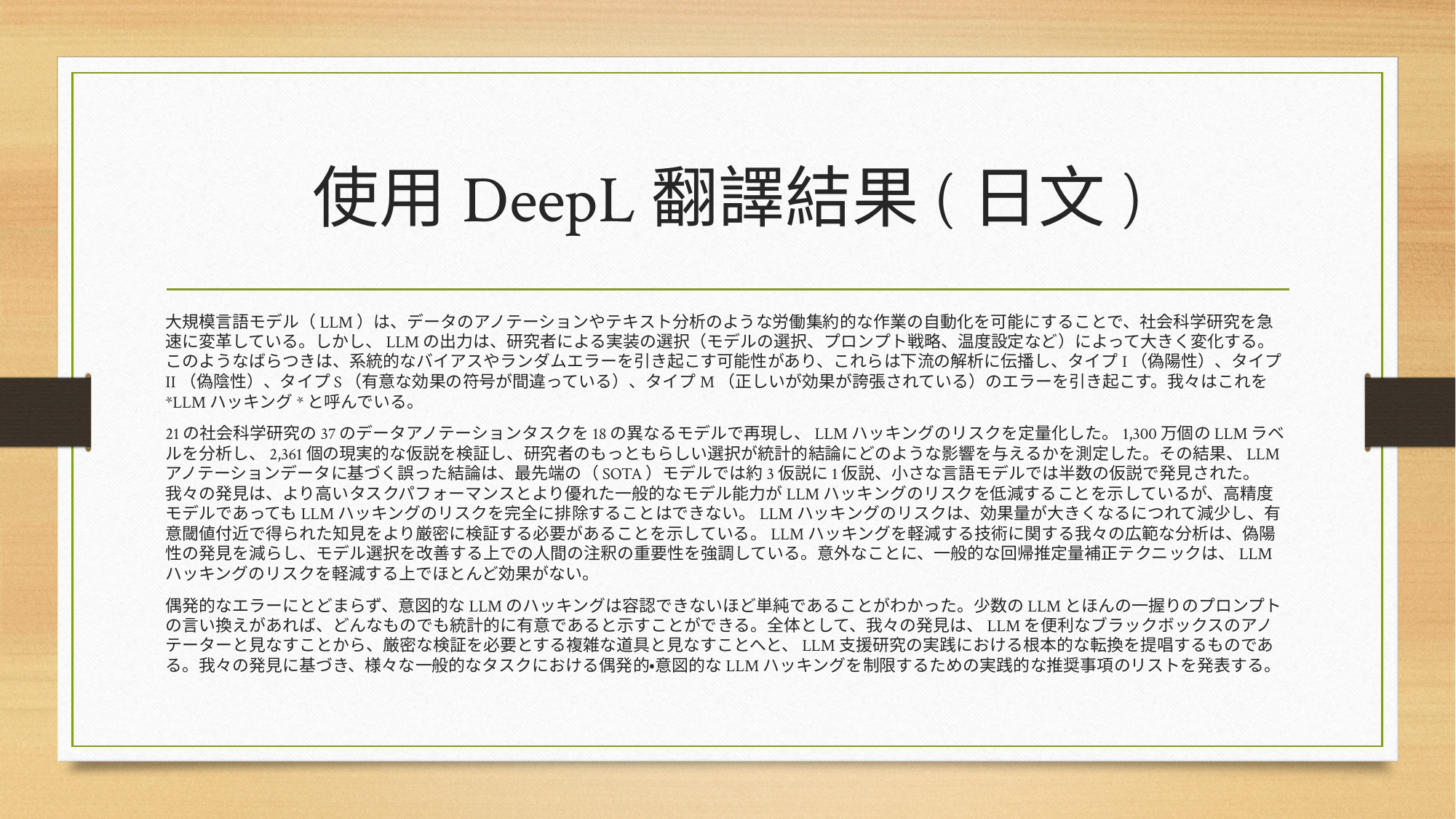

# 使用DeepL翻譯結果(日文)
大規模言語モデル（LLM）は、データのアノテーションやテキスト分析のような労働集約的な作業の自動化を可能にすることで、社会科学研究を急速に変革している。しかし、LLMの出力は、研究者による実装の選択（モデルの選択、プロンプト戦略、温度設定など）によって大きく変化する。このようなばらつきは、系統的なバイアスやランダムエラーを引き起こす可能性があり、これらは下流の解析に伝播し、タイプI（偽陽性）、タイプII（偽陰性）、タイプS（有意な効果の符号が間違っている）、タイプM（正しいが効果が誇張されている）のエラーを引き起こす。我々はこれを*LLMハッキング*と呼んでいる。
21の社会科学研究の37のデータアノテーションタスクを18の異なるモデルで再現し、LLMハッキングのリスクを定量化した。1,300万個のLLMラベルを分析し、2,361個の現実的な仮説を検証し、研究者のもっともらしい選択が統計的結論にどのような影響を与えるかを測定した。その結果、LLMアノテーションデータに基づく誤った結論は、最先端の（SOTA）モデルでは約3仮説に1仮説、小さな言語モデルでは半数の仮説で発見された。我々の発見は、より高いタスクパフォーマンスとより優れた一般的なモデル能力がLLMハッキングのリスクを低減することを示しているが、高精度モデルであってもLLMハッキングのリスクを完全に排除することはできない。LLMハッキングのリスクは、効果量が大きくなるにつれて減少し、有意閾値付近で得られた知見をより厳密に検証する必要があることを示している。LLMハッキングを軽減する技術に関する我々の広範な分析は、偽陽性の発見を減らし、モデル選択を改善する上での人間の注釈の重要性を強調している。意外なことに、一般的な回帰推定量補正テクニックは、LLMハッキングのリスクを軽減する上でほとんど効果がない。
偶発的なエラーにとどまらず、意図的なLLMのハッキングは容認できないほど単純であることがわかった。少数のLLMとほんの一握りのプロンプトの言い換えがあれば、どんなものでも統計的に有意であると示すことができる。全体として、我々の発見は、LLMを便利なブラックボックスのアノテーターと見なすことから、厳密な検証を必要とする複雑な道具と見なすことへと、LLM支援研究の実践における根本的な転換を提唱するものである。我々の発見に基づき、様々な一般的なタスクにおける偶発的・意図的なLLMハッキングを制限するための実践的な推奨事項のリストを発表する。